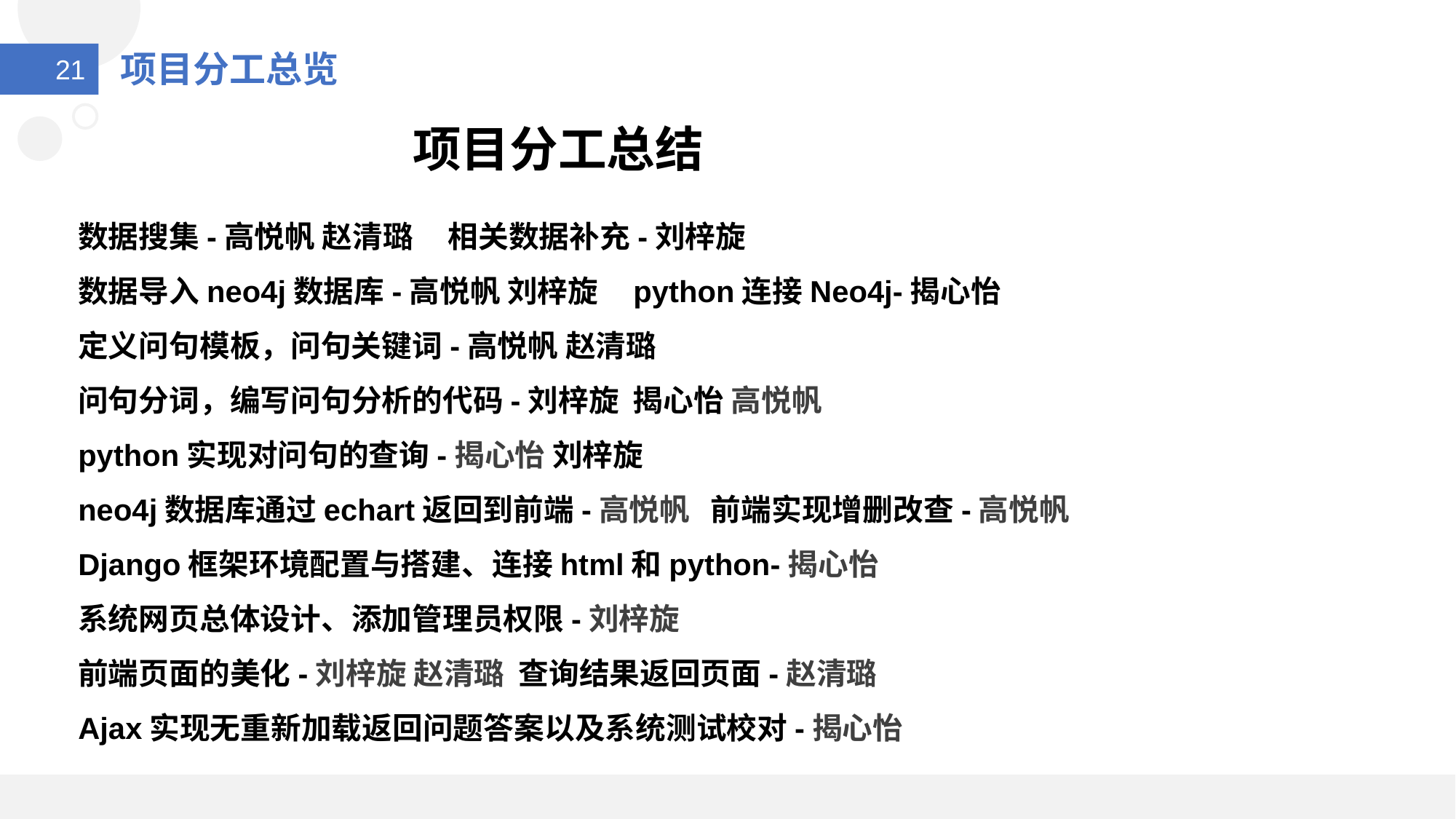

项目分工总览
项目分工总结
数据搜集-高悦帆 赵清璐     相关数据补充-刘梓旋
数据导入neo4j数据库-高悦帆 刘梓旋    python连接Neo4j-揭心怡
定义问句模板，问句关键词-高悦帆 赵清璐
问句分词，编写问句分析的代码-刘梓旋  揭心怡 高悦帆
python实现对问句的查询-揭心怡 刘梓旋
neo4j数据库通过echart返回到前端-高悦帆   前端实现增删改查-高悦帆
Django框架环境配置与搭建、连接html和python-揭心怡
系统网页总体设计、添加管理员权限-刘梓旋
前端页面的美化-刘梓旋 赵清璐  查询结果返回页面-赵清璐
Ajax实现无重新加载返回问题答案以及系统测试校对-揭心怡